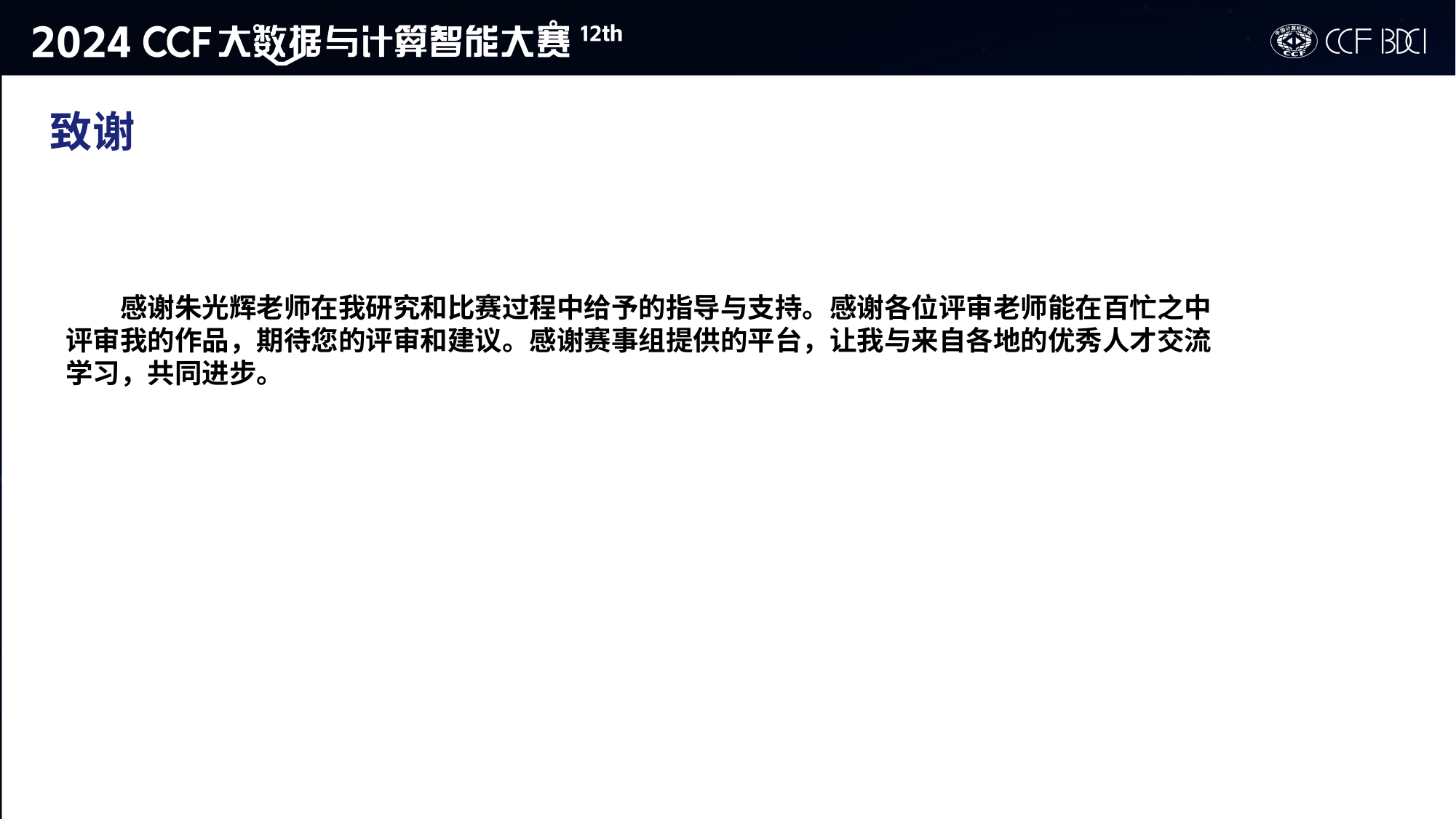

致谢

感谢朱光辉老师在我研究和比赛过程中给予的指导与支持。感谢各位评审老师能在百忙之中评审我的作品，期待您的评审和建议。感谢赛事组提供的平台，让我与来自各地的优秀人才交流学习，共同进步。